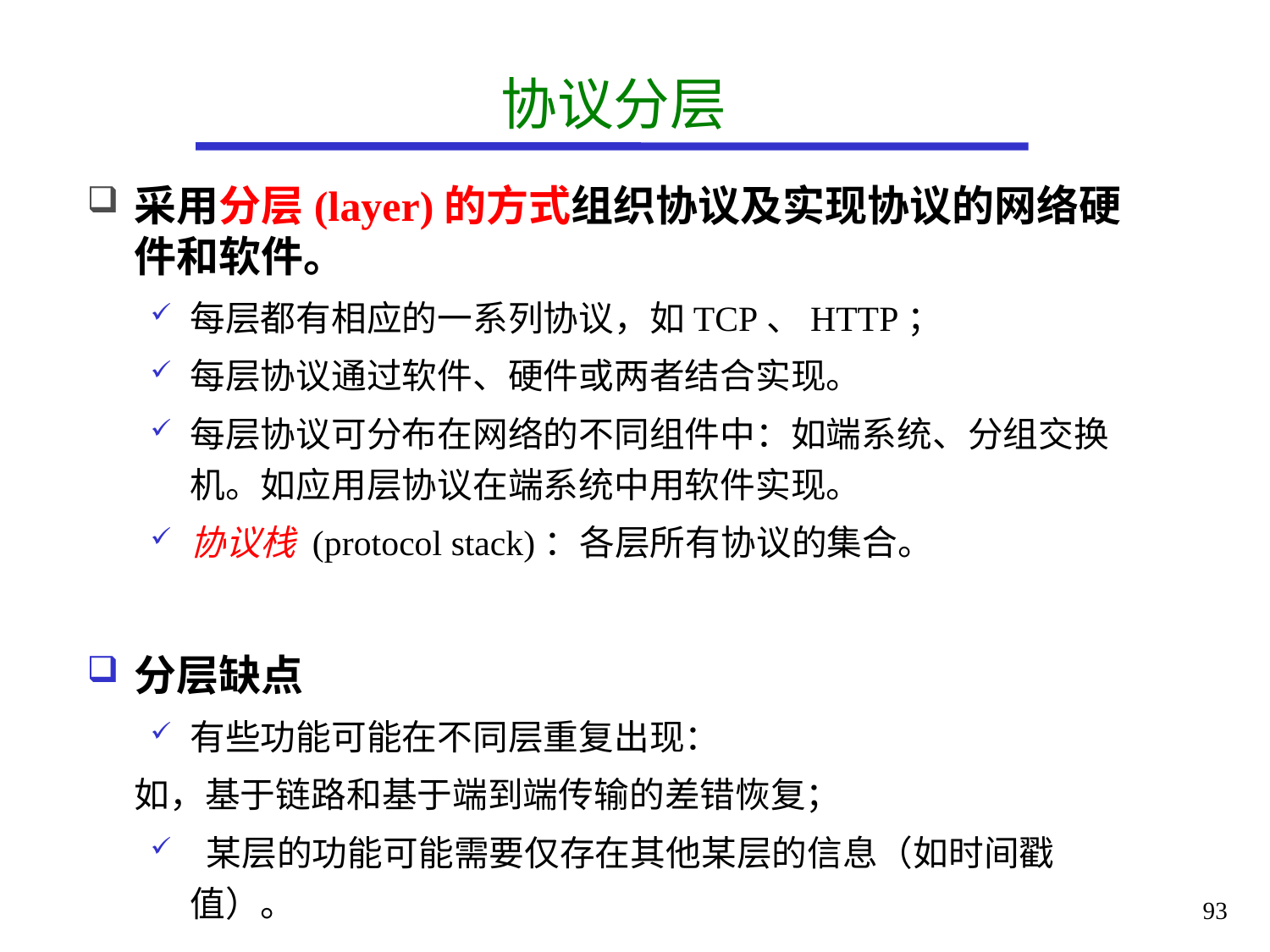

# 协议分层
采用分层(layer)的方式组织协议及实现协议的网络硬件和软件。
每层都有相应的一系列协议，如TCP、HTTP；
每层协议通过软件、硬件或两者结合实现。
每层协议可分布在网络的不同组件中：如端系统、分组交换机。如应用层协议在端系统中用软件实现。
协议栈 (protocol stack)：各层所有协议的集合。

分层缺点
有些功能可能在不同层重复出现：
     如，基于链路和基于端到端传输的差错恢复；
 某层的功能可能需要仅存在其他某层的信息（如时间戳值）。
93